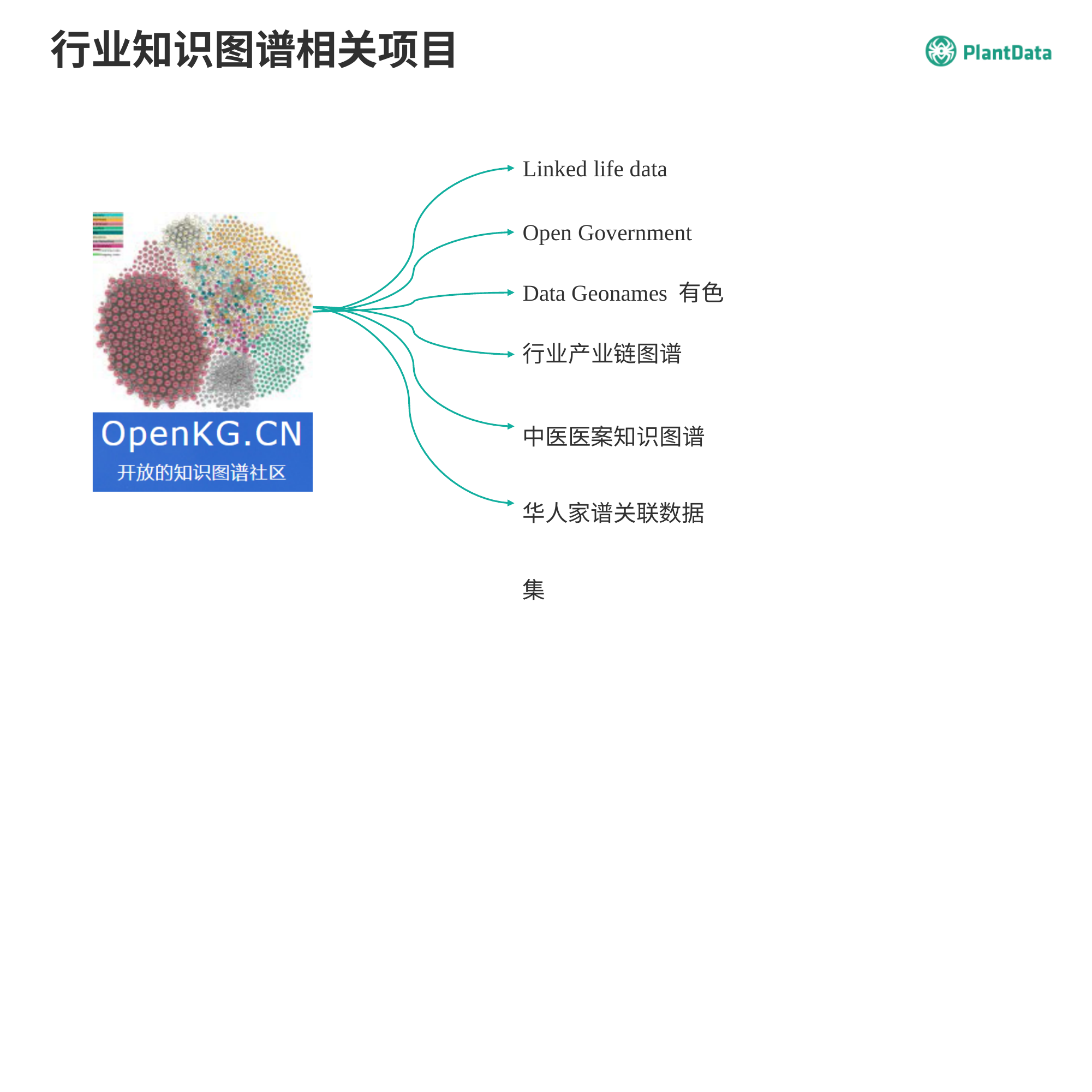

行业知识图谱相关项目
Linked life data
Open Government Data Geonames 有色行业产业链图谱

中医医案知识图谱 华人家谱关联数据集